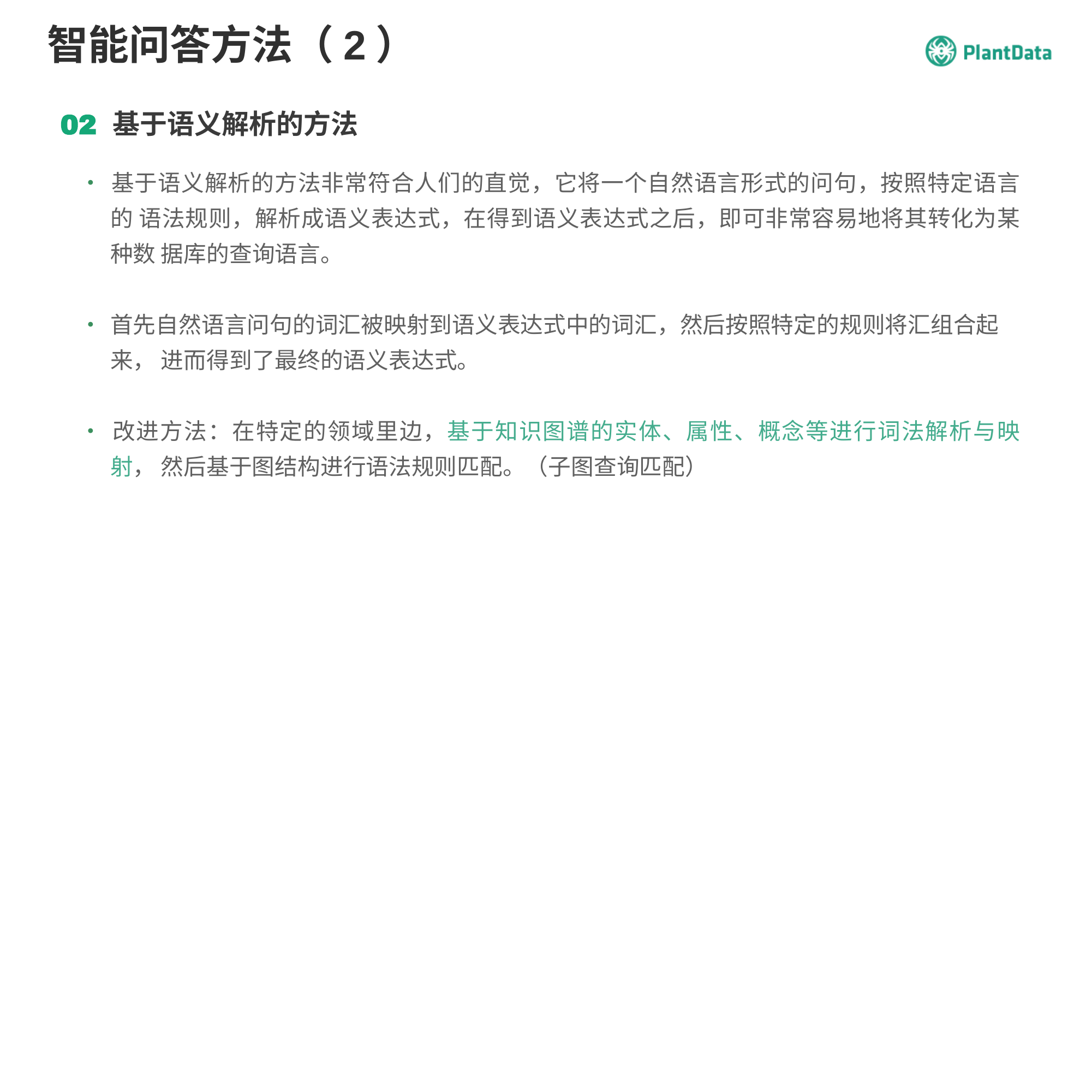

# 智能问答方法（2）
02 基于语义解析的方法

•	基于语义解析的方法非常符合人们的直觉，它将一个自然语言形式的问句，按照特定语言的 语法规则，解析成语义表达式，在得到语义表达式之后，即可非常容易地将其转化为某种数 据库的查询语言。

•	首先自然语言问句的词汇被映射到语义表达式中的词汇，然后按照特定的规则将汇组合起来， 进而得到了最终的语义表达式。

•	改进方法：在特定的领域里边，基于知识图谱的实体、属性、概念等进行词法解析与映射， 然后基于图结构进行语法规则匹配。（子图查询匹配）